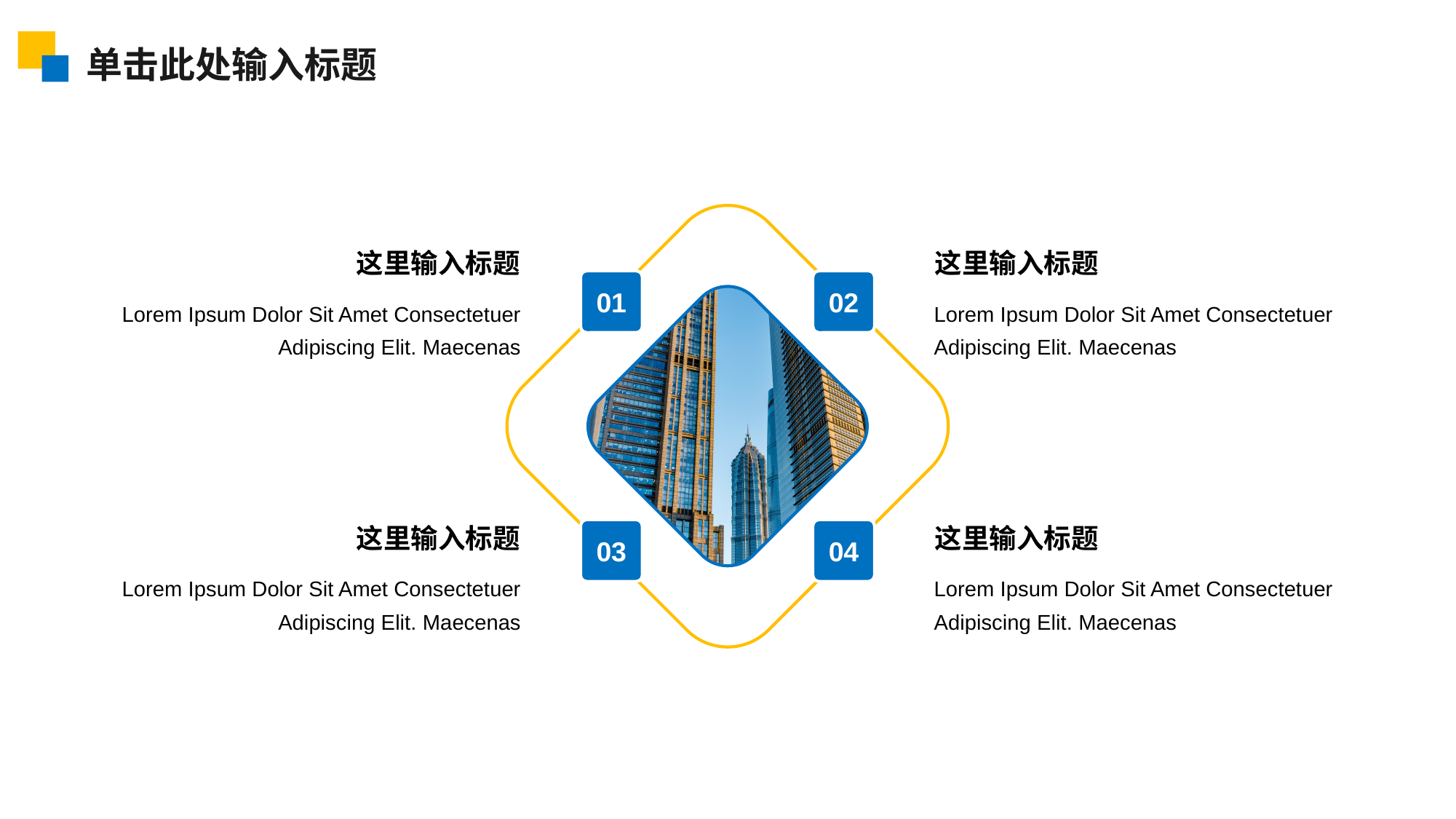

单击此处输入标题
这里输入标题
Lorem Ipsum Dolor Sit Amet Consectetuer Adipiscing Elit. Maecenas
这里输入标题

01
02
Lorem Ipsum Dolor Sit Amet Consectetuer Adipiscing Elit. Maecenas

这里输入标题
Lorem Ipsum Dolor Sit Amet Consectetuer Adipiscing Elit. Maecenas
这里输入标题
03
04
Lorem Ipsum Dolor Sit Amet Consectetuer Adipiscing Elit. Maecenas